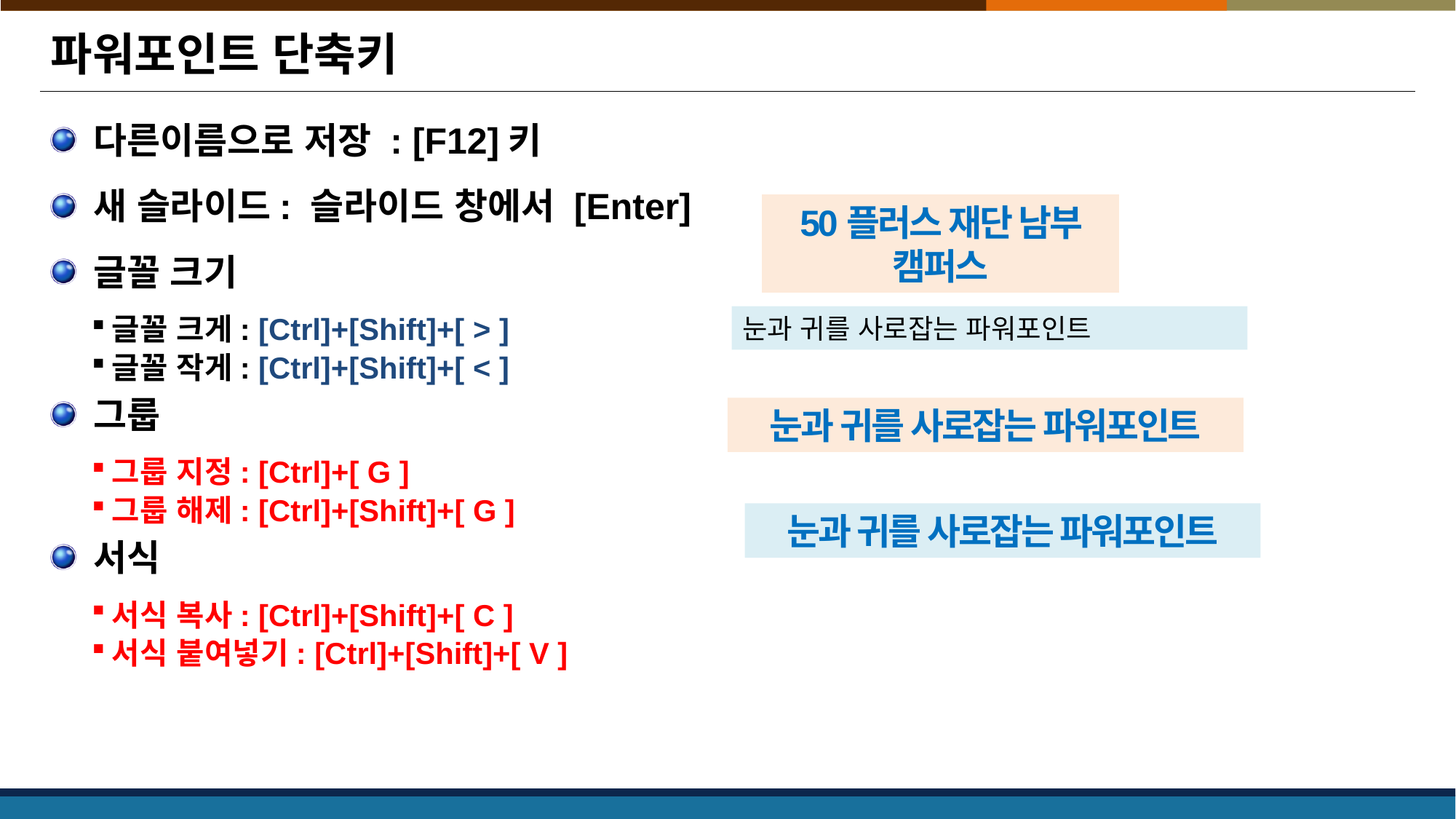

# 파워포인트 단축키
다른이름으로 저장 : [F12]키
새 슬라이드: 슬라이드 창에서 [Enter]
글꼴 크기
글꼴 크게: [Ctrl]+[Shift]+[ > ]
글꼴 작게: [Ctrl]+[Shift]+[ < ]
그룹
그룹 지정: [Ctrl]+[ G ]
그룹 해제: [Ctrl]+[Shift]+[ G ]
서식
서식 복사: [Ctrl]+[Shift]+[ C ]
서식 붙여넣기: [Ctrl]+[Shift]+[ V ]

50플러스 재단 남부 캠퍼스
눈과 귀를 사로잡는 파워포인트
눈과 귀를 사로잡는 파워포인트
눈과 귀를 사로잡는 파워포인트